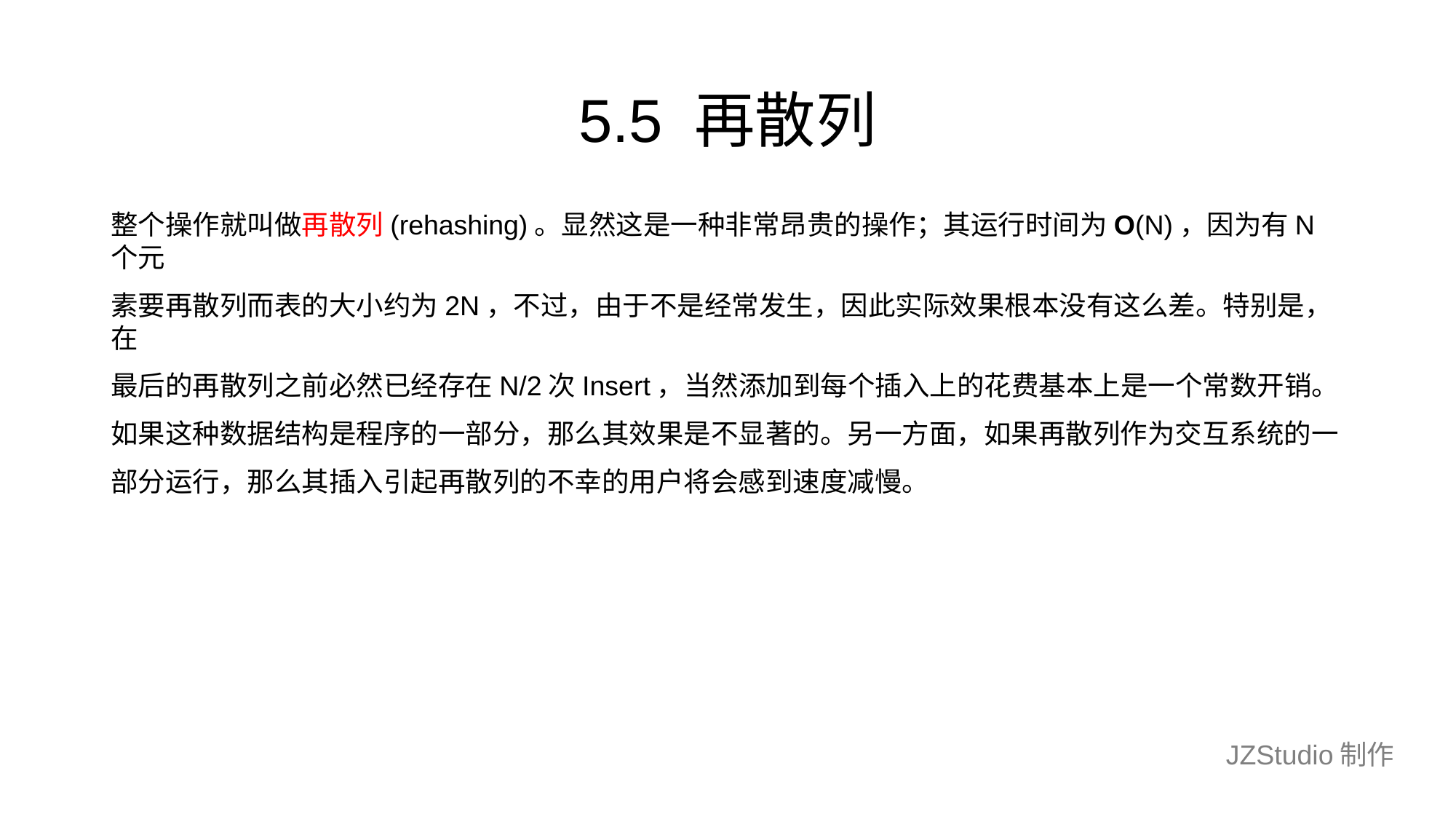

# 5.5 再散列
整个操作就叫做再散列(rehashing)。显然这是一种非常昂贵的操作；其运行时间为O(N)，因为有N个元
素要再散列而表的大小约为2N，不过，由于不是经常发生，因此实际效果根本没有这么差。特别是，在
最后的再散列之前必然已经存在N/2次Insert，当然添加到每个插入上的花费基本上是一个常数开销。
如果这种数据结构是程序的一部分，那么其效果是不显著的。另一方面，如果再散列作为交互系统的一
部分运行，那么其插入引起再散列的不幸的用户将会感到速度减慢。